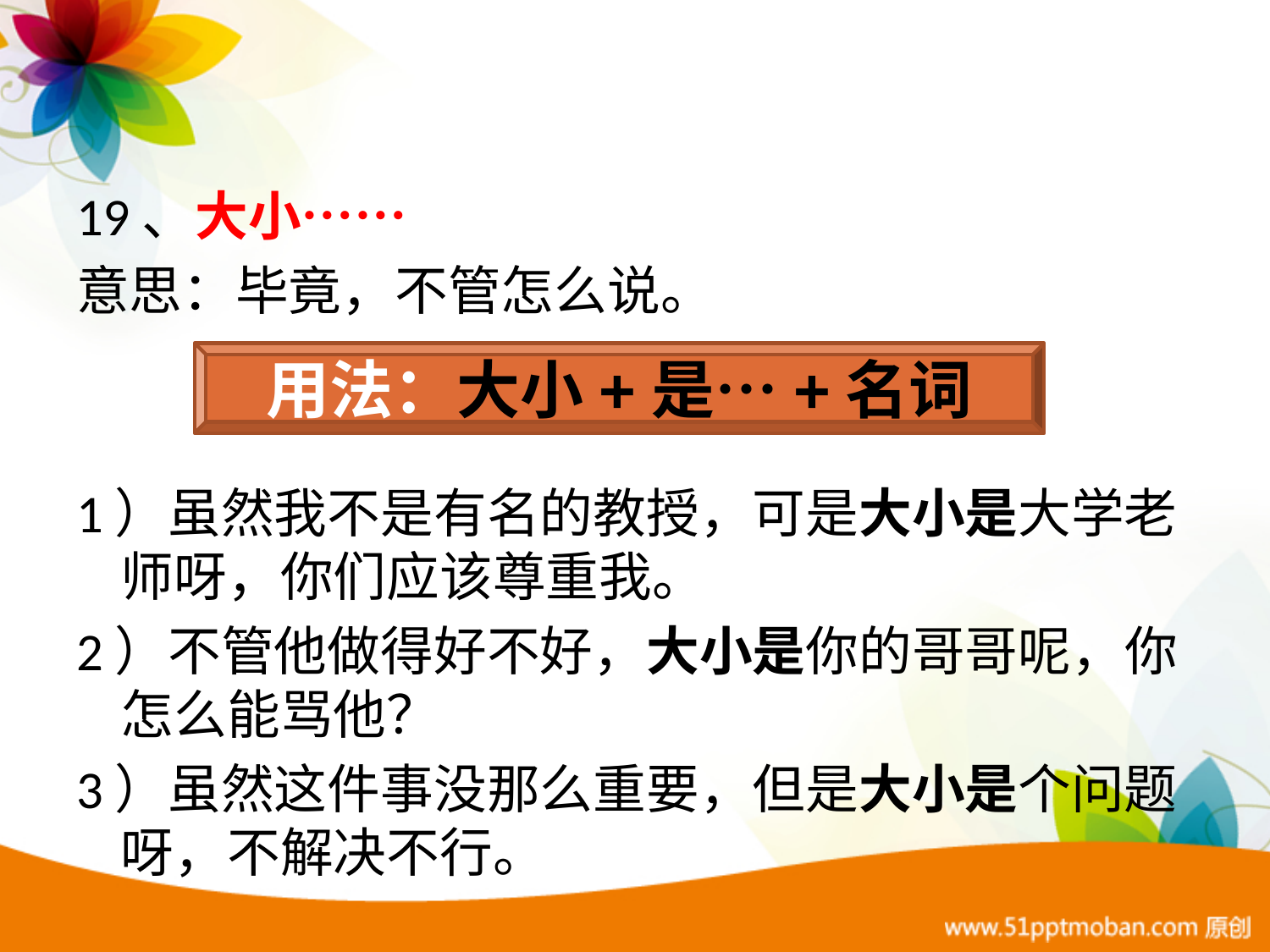

19、大小……
意思：毕竟，不管怎么说。

1）虽然我不是有名的教授，可是大小是大学老师呀，你们应该尊重我。
2）不管他做得好不好，大小是你的哥哥呢，你怎么能骂他？
3）虽然这件事没那么重要，但是大小是个问题呀，不解决不行。
用法：大小+是…+名词